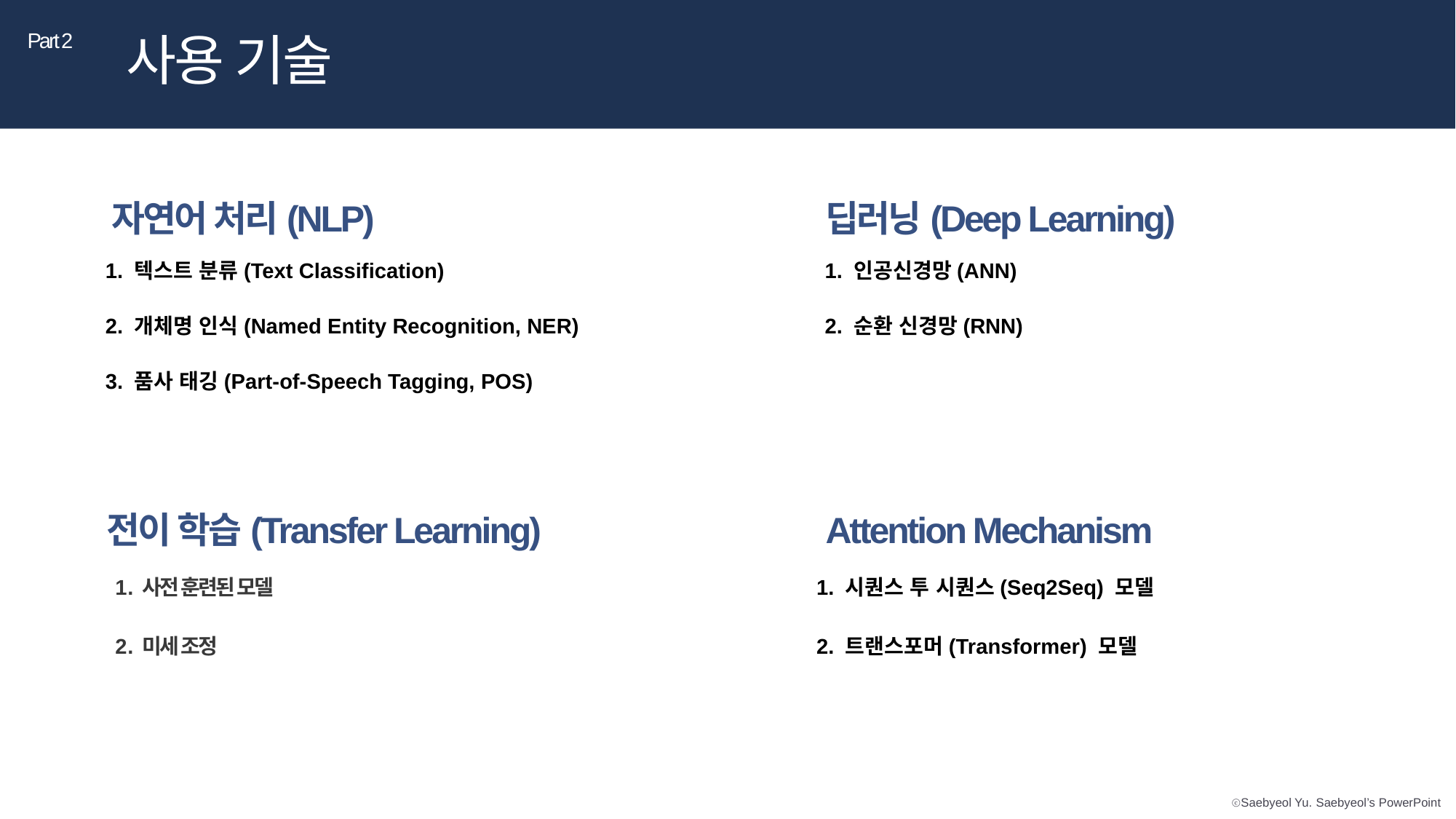

사용 기술
Part 2
딥러닝(Deep Learning)
자연어 처리(NLP)
1. 텍스트 분류(Text Classification)

2. 개체명 인식(Named Entity Recognition, NER)

3. 품사 태깅(Part-of-Speech Tagging, POS)
1. 인공신경망(ANN)

2. 순환 신경망(RNN)
Attention Mechanism
전이 학습(Transfer Learning)
사전 훈련된 모델

미세 조정
1. 시퀀스 투 시퀀스(Seq2Seq) 모델

2. 트랜스포머(Transformer) 모델